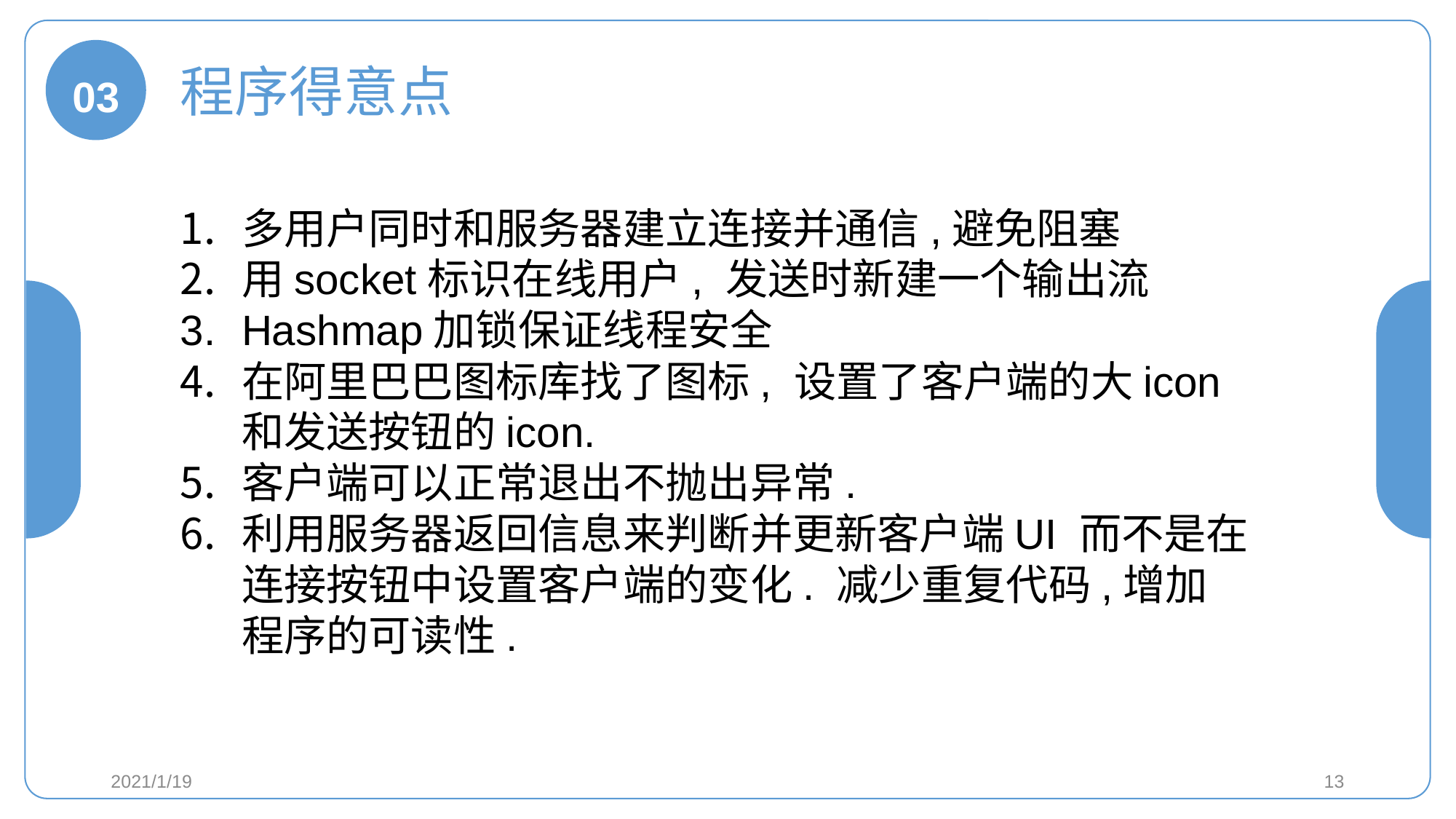

03
程序得意点
多用户同时和服务器建立连接并通信,避免阻塞
用socket标识在线用户, 发送时新建一个输出流
Hashmap加锁保证线程安全
在阿里巴巴图标库找了图标, 设置了客户端的大icon和发送按钮的icon.
客户端可以正常退出不抛出异常.
利用服务器返回信息来判断并更新客户端UI 而不是在连接按钮中设置客户端的变化. 减少重复代码,增加程序的可读性.

2021/1/19
13